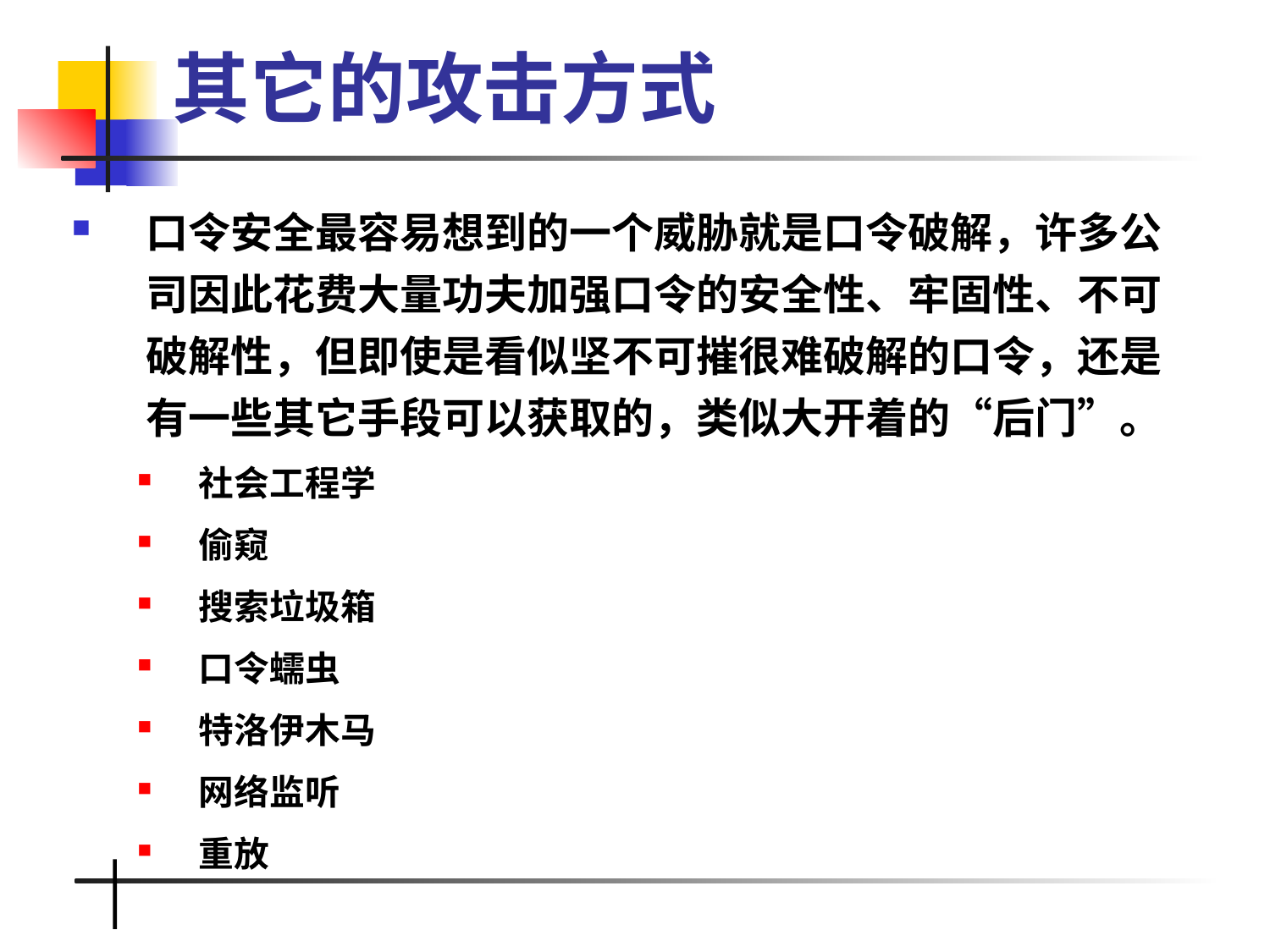

# 其它的攻击方式
口令安全最容易想到的一个威胁就是口令破解，许多公司因此花费大量功夫加强口令的安全性、牢固性、不可破解性，但即使是看似坚不可摧很难破解的口令，还是有一些其它手段可以获取的，类似大开着的“后门”。
社会工程学
偷窥
搜索垃圾箱
口令蠕虫
特洛伊木马
网络监听
重放